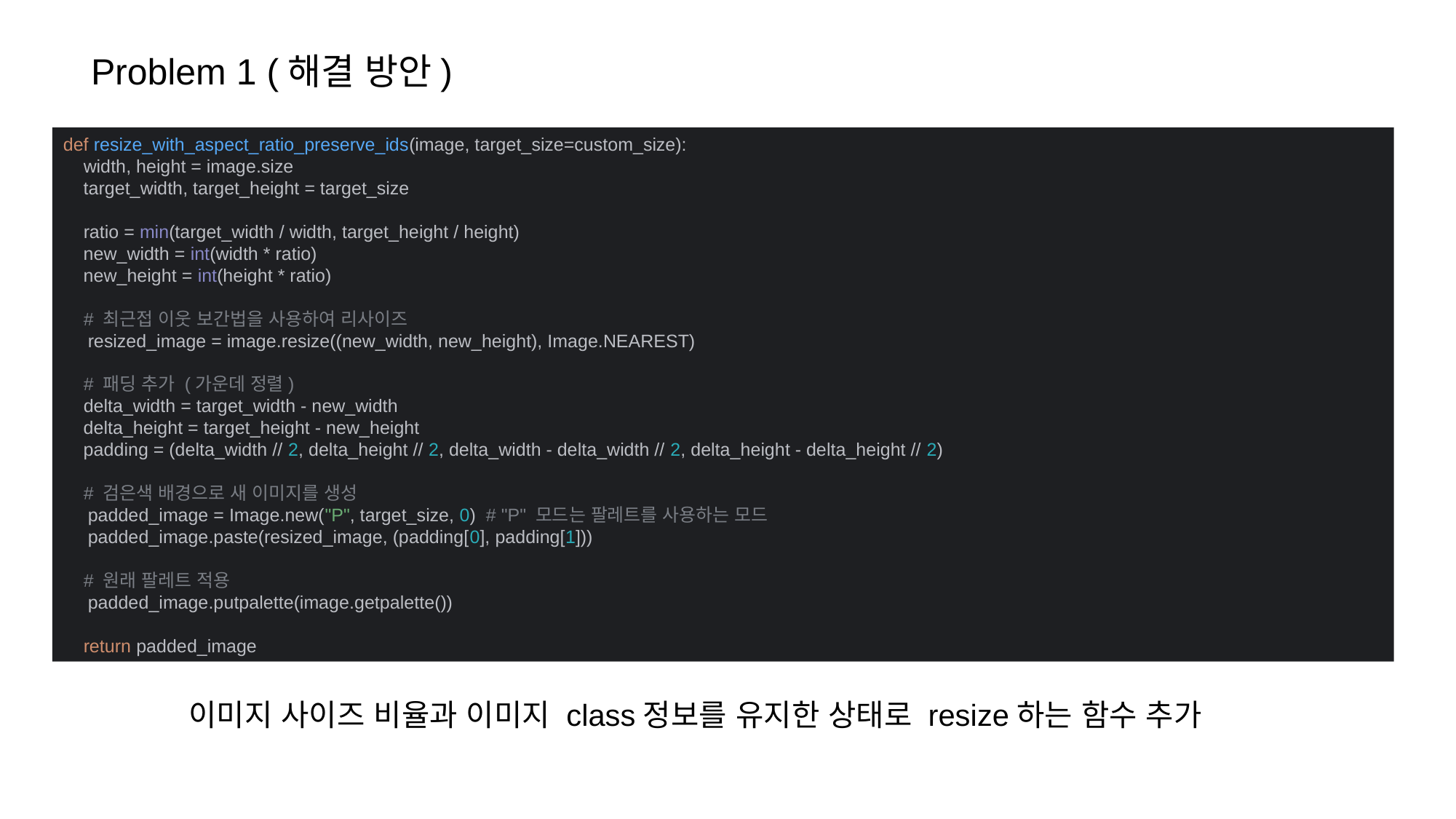

Problem 1 (해결 방안)
def resize_with_aspect_ratio_preserve_ids(image, target_size=custom_size):
    width, height = image.size
    target_width, target_height = target_size
    ratio = min(target_width / width, target_height / height)
    new_width = int(width * ratio)
    new_height = int(height * ratio)
    # 최근접 이웃 보간법을 사용하여 리사이즈
    resized_image = image.resize((new_width, new_height), Image.NEAREST)
    # 패딩 추가 (가운데 정렬)
    delta_width = target_width - new_width
    delta_height = target_height - new_height
    padding = (delta_width // 2, delta_height // 2, delta_width - delta_width // 2, delta_height - delta_height // 2)
    # 검은색 배경으로 새 이미지를 생성
    padded_image = Image.new("P", target_size, 0)  # "P" 모드는 팔레트를 사용하는 모드
    padded_image.paste(resized_image, (padding[0], padding[1]))
    # 원래 팔레트 적용
    padded_image.putpalette(image.getpalette())
    return padded_image
이미지 사이즈 비율과 이미지 class정보를 유지한 상태로 resize하는 함수 추가